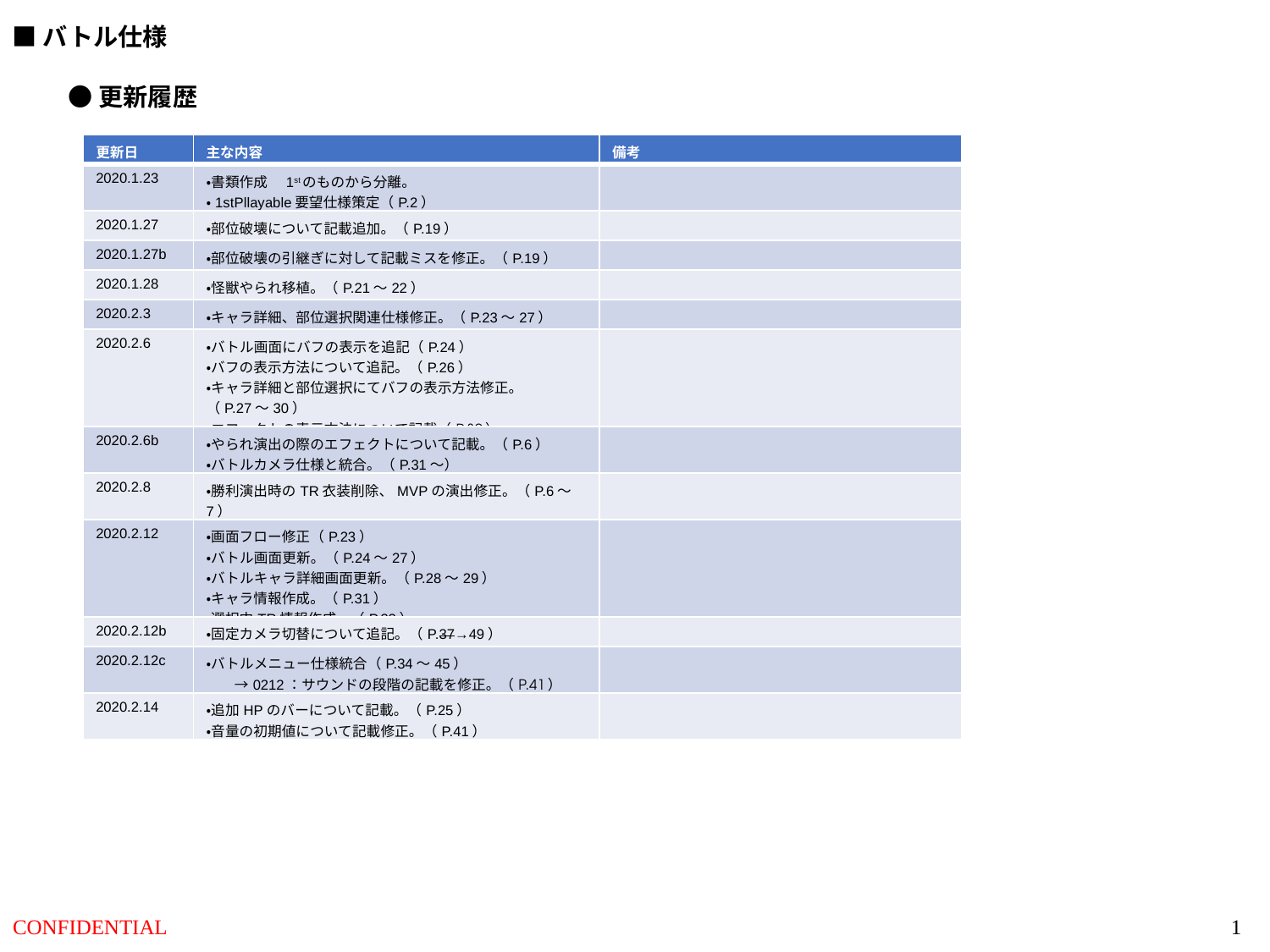

■バトル仕様
●更新履歴
| 更新日 | 主な内容 | 備考 |
| --- | --- | --- |
| 2020.1.23 | ・書類作成　1stのものから分離。 ・1stPllayable要望仕様策定（P.2） |  |
| 2020.1.27 | ・部位破壊について記載追加。（P.19） |  |
| 2020.1.27b | ・部位破壊の引継ぎに対して記載ミスを修正。（P.19） |  |
| 2020.1.28 | ・怪獣やられ移植。（P.21～22） |  |
| 2020.2.3 | ・キャラ詳細、部位選択関連仕様修正。（P.23～27） |  |
| 2020.2.6 | ・バトル画面にバフの表示を追記（P.24） ・バフの表示方法について追記。（P.26） ・キャラ詳細と部位選択にてバフの表示方法修正。 （P.27～30） ・エフェクトの表示方法について記載（P.39） |  |
| 2020.2.6b | ・やられ演出の際のエフェクトについて記載。（P.6） ・バトルカメラ仕様と統合。（P.31～） |  |
| 2020.2.8 | ・勝利演出時のTR衣装削除、MVPの演出修正。（P.6～7） |  |
| 2020.2.12 | ・画面フロー修正（P.23） ・バトル画面更新。（P.24～27） ・バトルキャラ詳細画面更新。（P.28～29） ・キャラ情報作成。（P.31） ・選択中TR情報作成。（P.32） |  |
| 2020.2.12b | ・固定カメラ切替について追記。（P.37→49） |  |
| 2020.2.12c | ・バトルメニュー仕様統合（P.34～45） 　　→0212：サウンドの段階の記載を修正。（P.41） |  |
| 2020.2.14 | ・追加HPのバーについて記載。（P.25） ・音量の初期値について記載修正。（P.41） |  |
1
CONFIDENTIAL